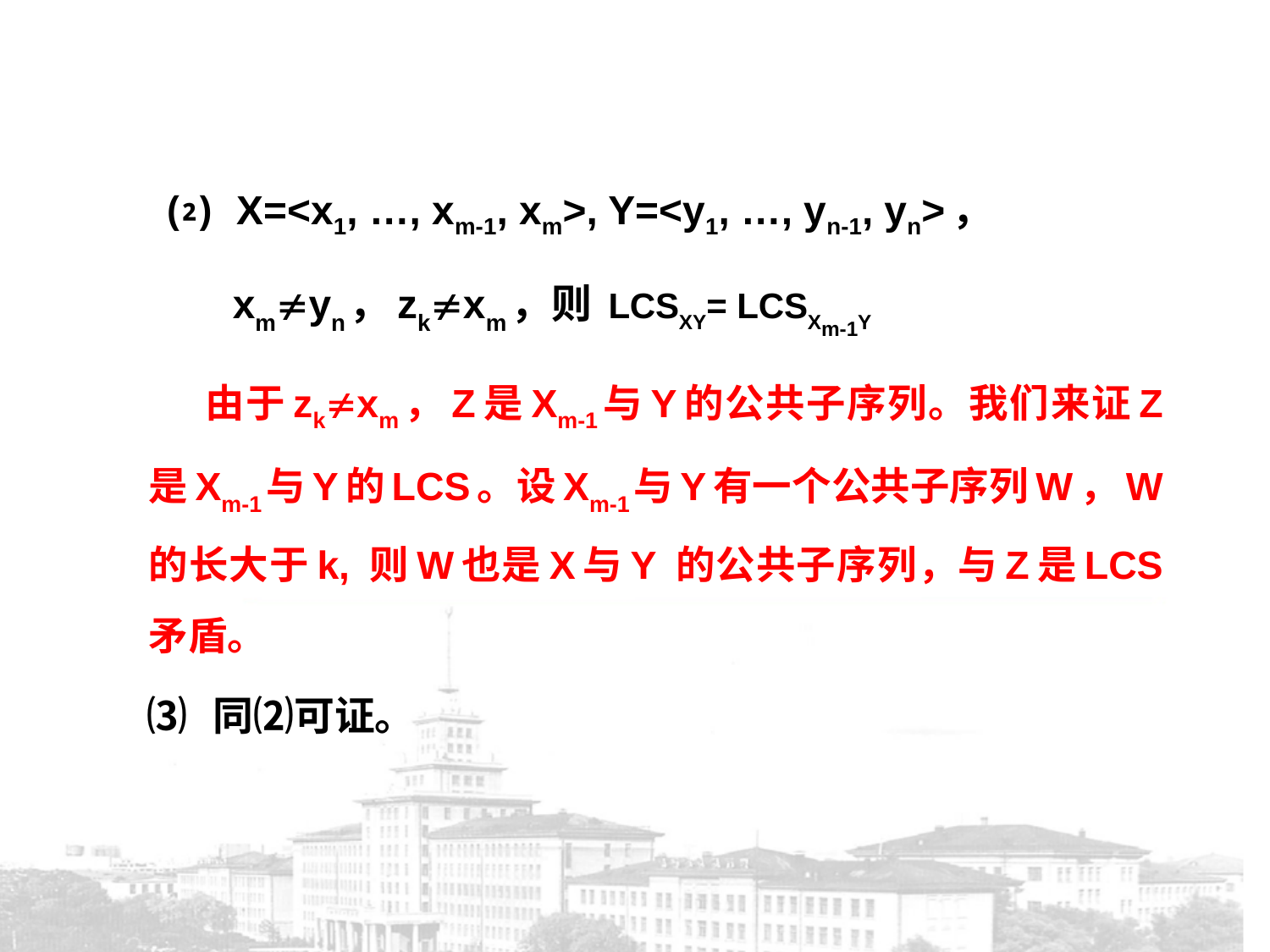

⑵  X=<x1, …, xm-1, xm>, Y=<y1, …, yn-1, yn>，
      xm≠yn，zk≠xm，则 LCSXY= LCSXm-1Y
    由于zk≠xm，Z是Xm-1与Y的公共子序列。我们来证Z是Xm-1与Y的LCS。设Xm-1与Y有一个公共子序列W，W的长大于k, 则W也是X与Y 的公共子序列，与Z是LCS矛盾。
     ⑶  同⑵可证。